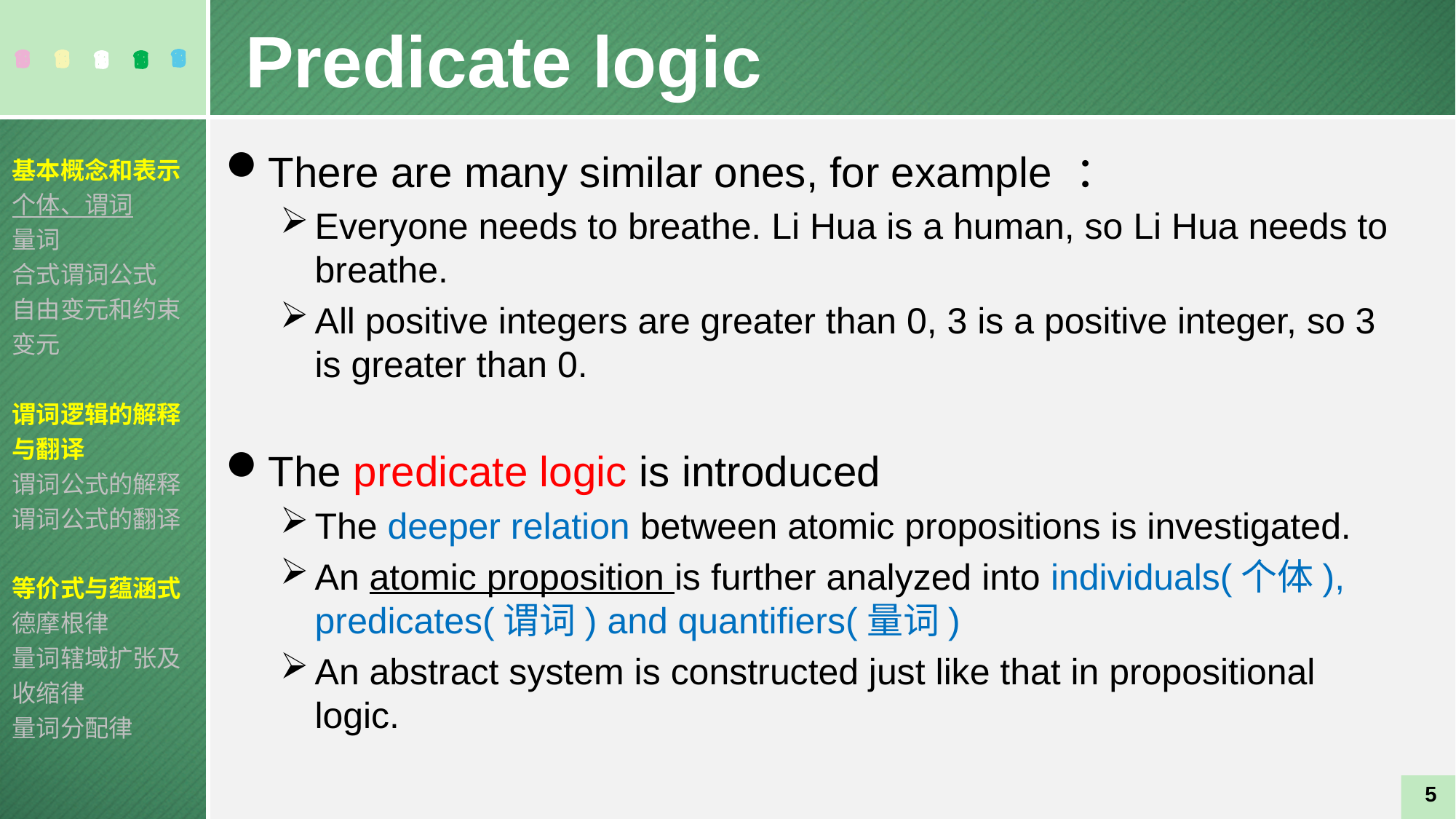

Predicate logic

There are many similar ones, for example ：
Everyone needs to breathe. Li Hua is a human, so Li Hua needs to breathe.
All positive integers are greater than 0, 3 is a positive integer, so 3 is greater than 0.

The predicate logic is introduced
The deeper relation between atomic propositions is investigated.
An atomic proposition is further analyzed into individuals(个体), predicates(谓词) and quantifiers(量词)
An abstract system is constructed just like that in propositional logic.

基本概念和表示
个体、谓词
量词
合式谓词公式
自由变元和约束变元

谓词逻辑的解释与翻译
谓词公式的解释
谓词公式的翻译

等价式与蕴涵式
德摩根律
量词辖域扩张及收缩律
量词分配律

5